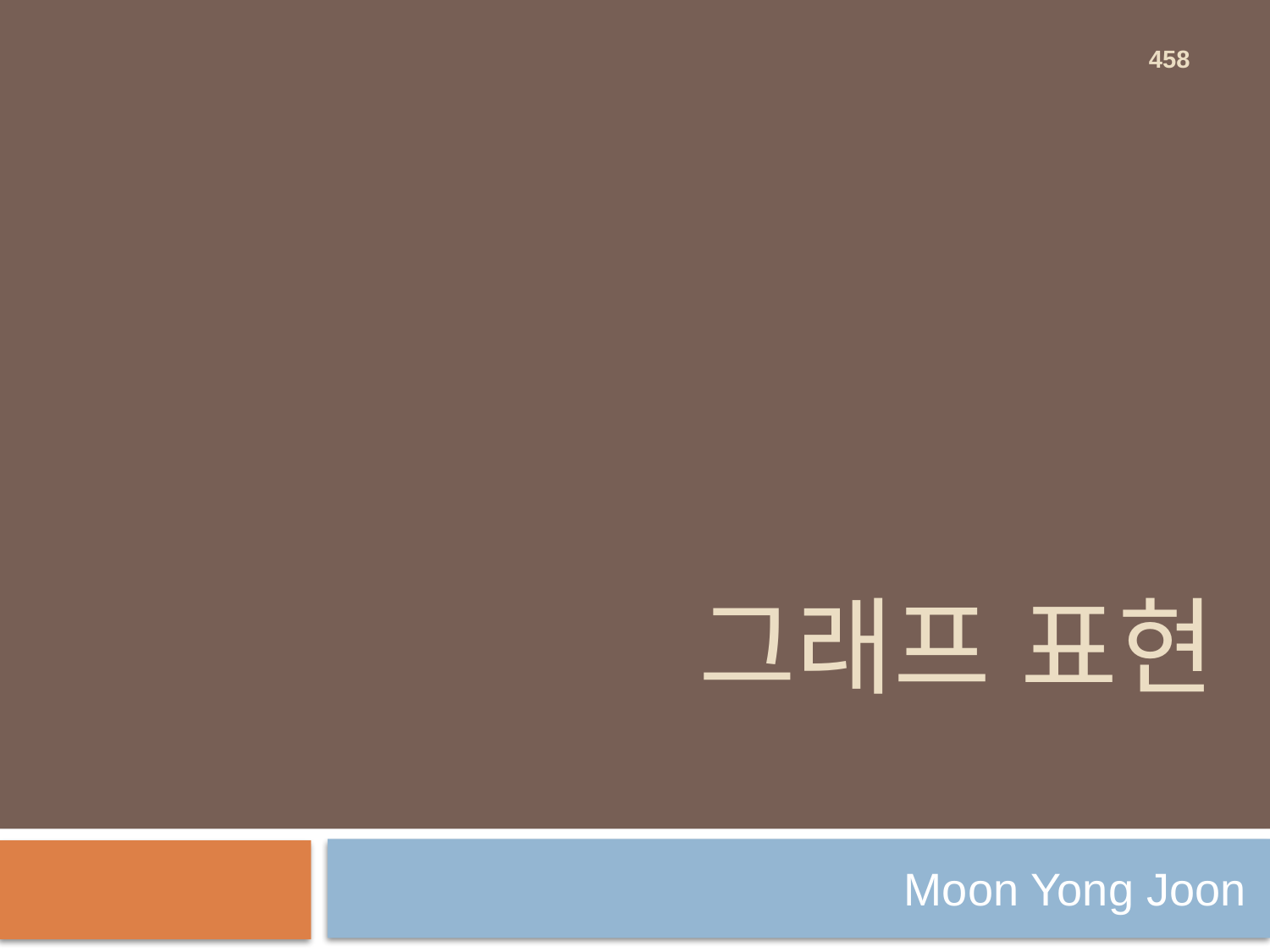

458
# 그래프 표현
Moon Yong Joon